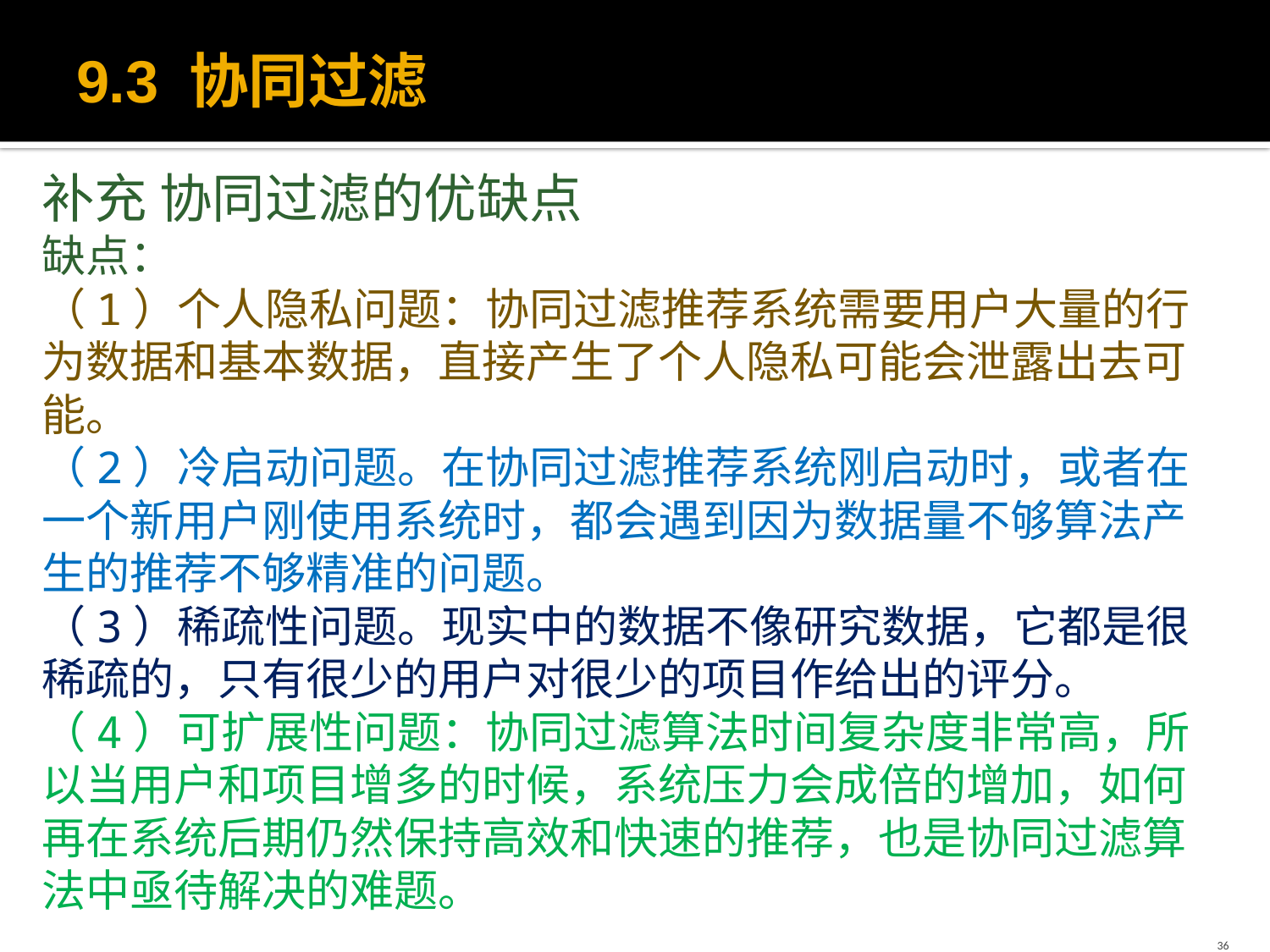

# 9.3 协同过滤
补充 协同过滤的优缺点
缺点：
（1）个人隐私问题：协同过滤推荐系统需要用户大量的行为数据和基本数据，直接产生了个人隐私可能会泄露出去可能。
（2）冷启动问题。在协同过滤推荐系统刚启动时，或者在一个新用户刚使用系统时，都会遇到因为数据量不够算法产生的推荐不够精准的问题。
（3）稀疏性问题。现实中的数据不像研究数据，它都是很稀疏的，只有很少的用户对很少的项目作给出的评分。
（4）可扩展性问题：协同过滤算法时间复杂度非常高，所以当用户和项目增多的时候，系统压力会成倍的增加，如何再在系统后期仍然保持高效和快速的推荐，也是协同过滤算法中亟待解决的难题。

36